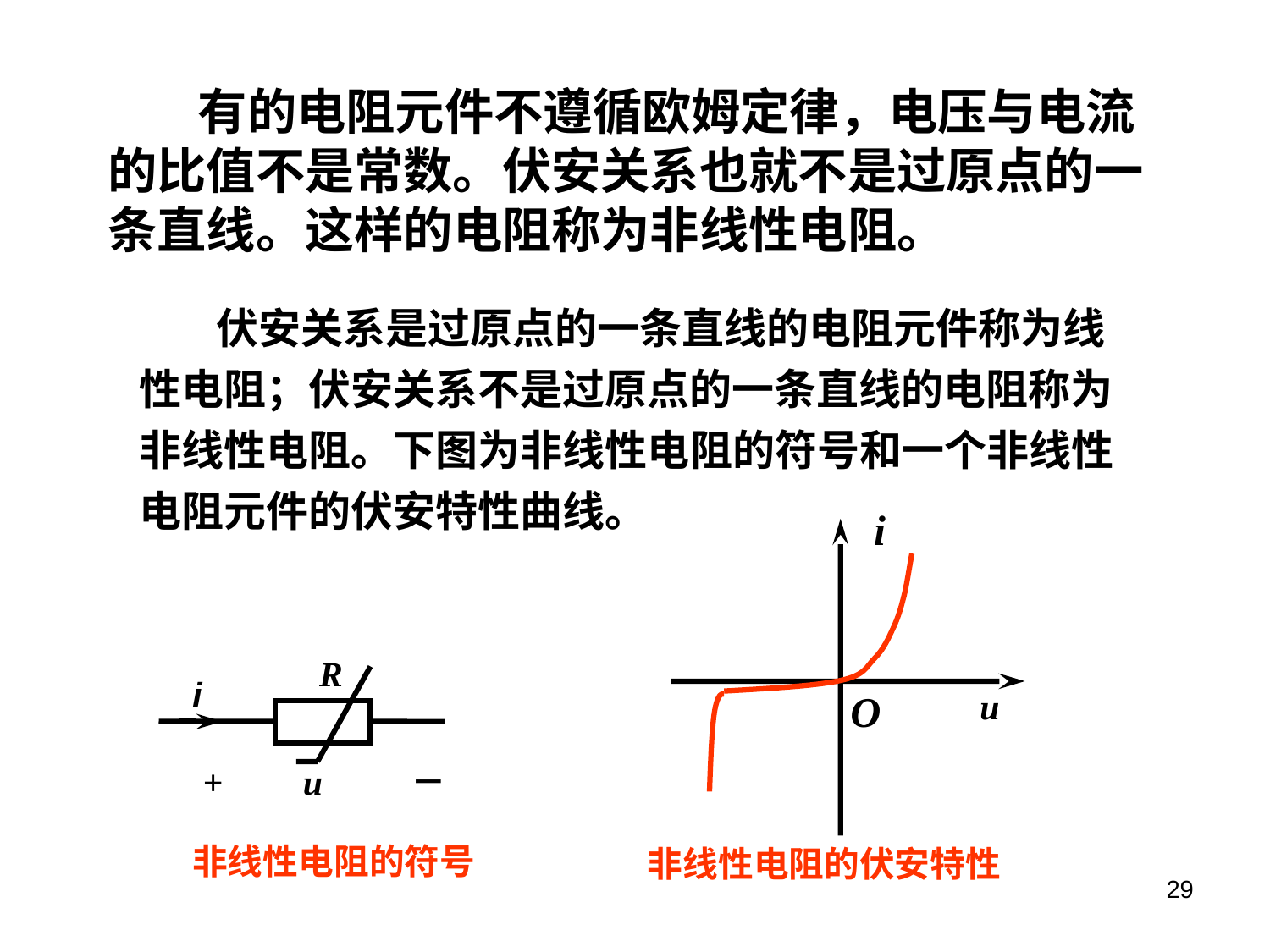

有的电阻元件不遵循欧姆定律，电压与电流的比值不是常数。伏安关系也就不是过原点的一条直线。这样的电阻称为非线性电阻。
       伏安关系是过原点的一条直线的电阻元件称为线性电阻；伏安关系不是过原点的一条直线的电阻称为非线性电阻。下图为非线性电阻的符号和一个非线性电阻元件的伏安特性曲线。
i

O
u

R
i

+         u         －

非线性电阻的符号
非线性电阻的伏安特性
29